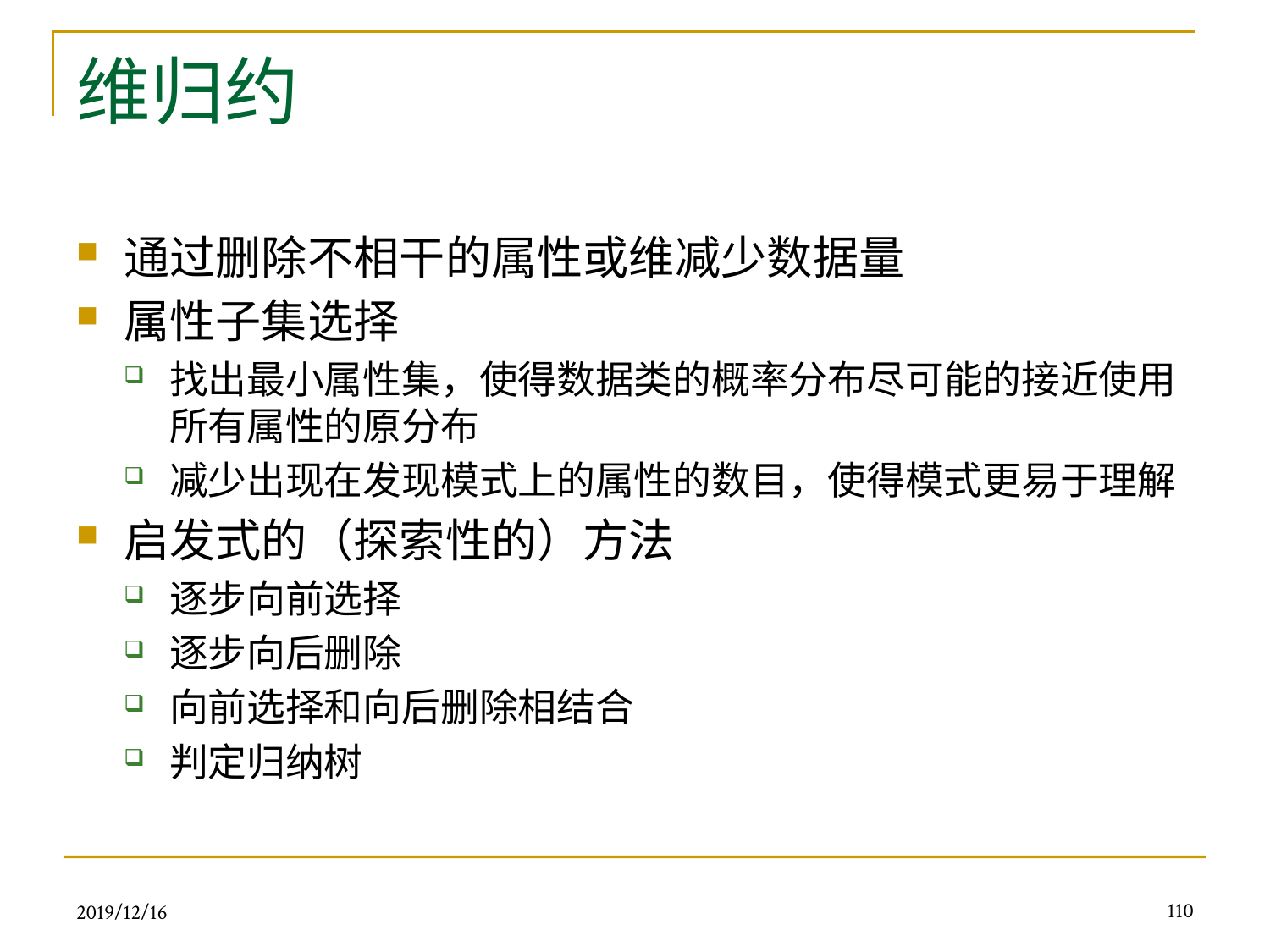

# 维归约
通过删除不相干的属性或维减少数据量
属性子集选择
找出最小属性集，使得数据类的概率分布尽可能的接近使用所有属性的原分布
减少出现在发现模式上的属性的数目，使得模式更易于理解
启发式的（探索性的）方法
逐步向前选择
逐步向后删除
向前选择和向后删除相结合
判定归纳树
2019/12/16
110